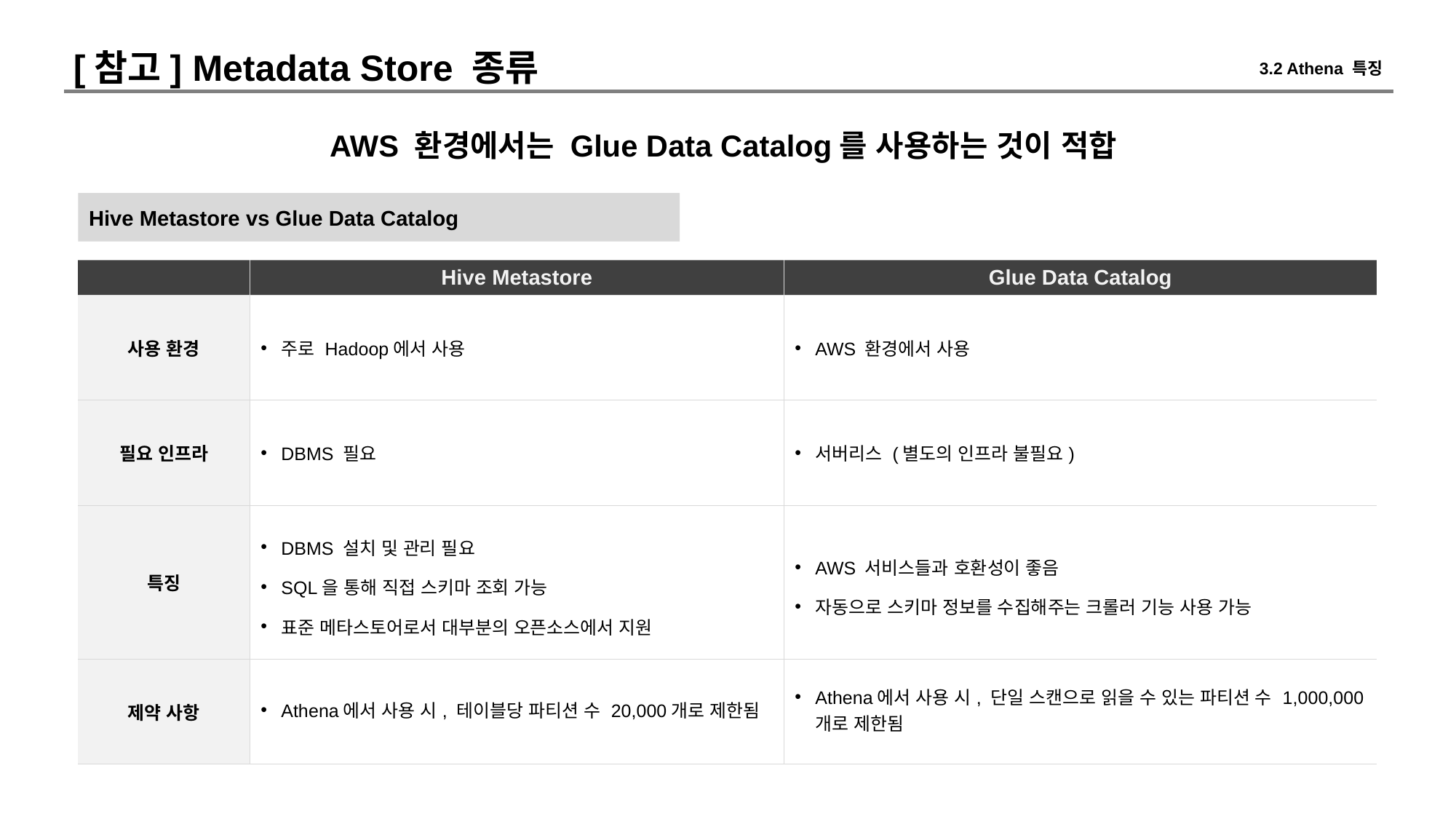

[참고] Metadata Store 종류
3.2 Athena 특징
AWS 환경에서는 Glue Data Catalog를 사용하는 것이 적합
Hive Metastore vs Glue Data Catalog

|  | Hive Metastore | Glue Data Catalog |
| --- | --- | --- |
| 사용 환경 | 주로 Hadoop에서 사용 | AWS 환경에서 사용 |
| 필요 인프라 | DBMS 필요 | 서버리스 (별도의 인프라 불필요) |
| 특징 | DBMS 설치 및 관리 필요 SQL을 통해 직접 스키마 조회 가능 표준 메타스토어로서 대부분의 오픈소스에서 지원 | AWS 서비스들과 호환성이 좋음 자동으로 스키마 정보를 수집해주는 크롤러 기능 사용 가능 |
| 제약 사항 | Athena에서 사용 시, 테이블당 파티션 수 20,000개로 제한됨 | Athena에서 사용 시, 단일 스캔으로 읽을 수 있는 파티션 수 1,000,000개로 제한됨 |